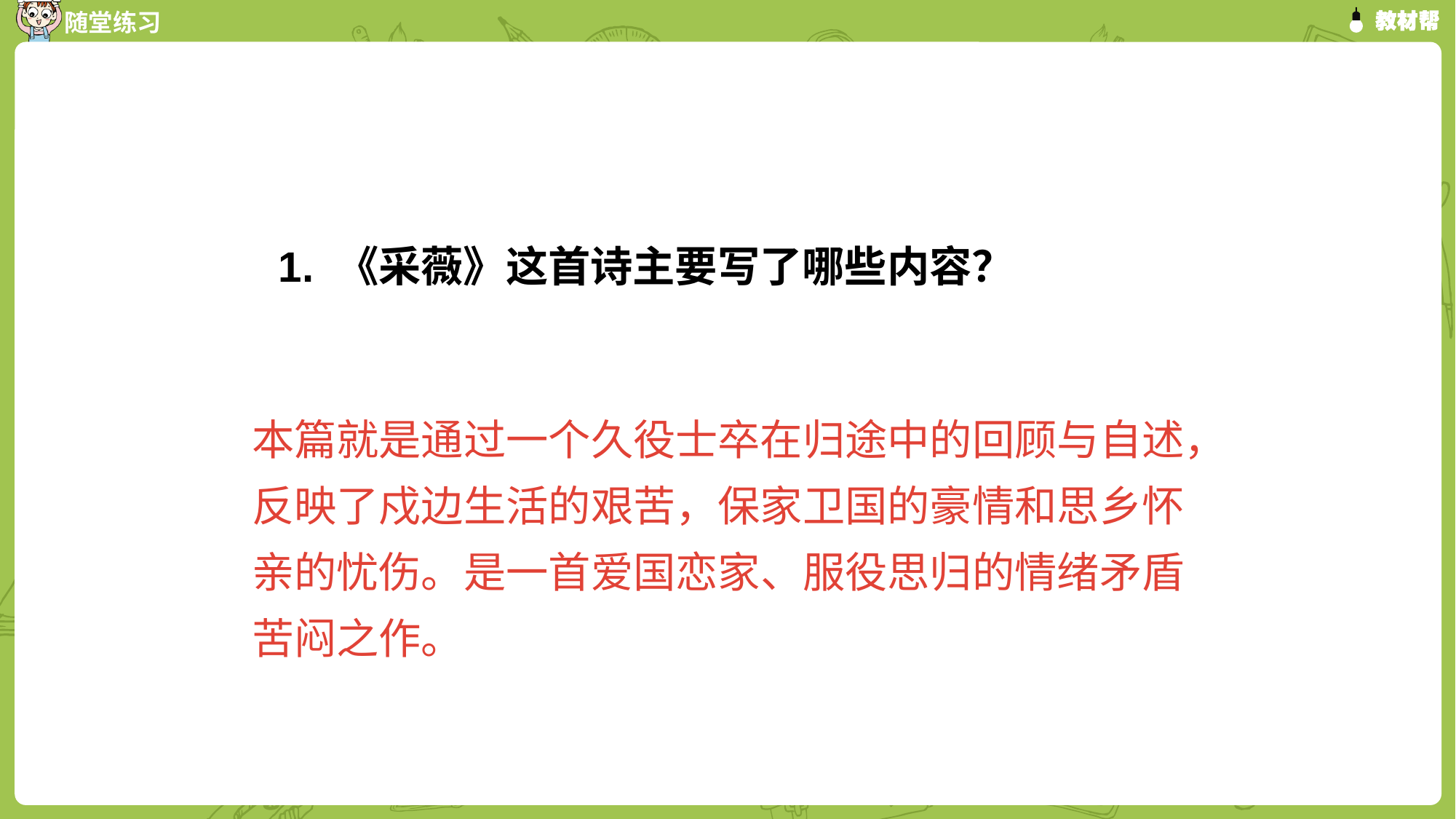

1. 《采薇》这首诗主要写了哪些内容？
本篇就是通过一个久役士卒在归途中的回顾与自述，反映了戍边生活的艰苦，保家卫国的豪情和思乡怀亲的忧伤。是一首爱国恋家、服役思归的情绪矛盾苦闷之作。